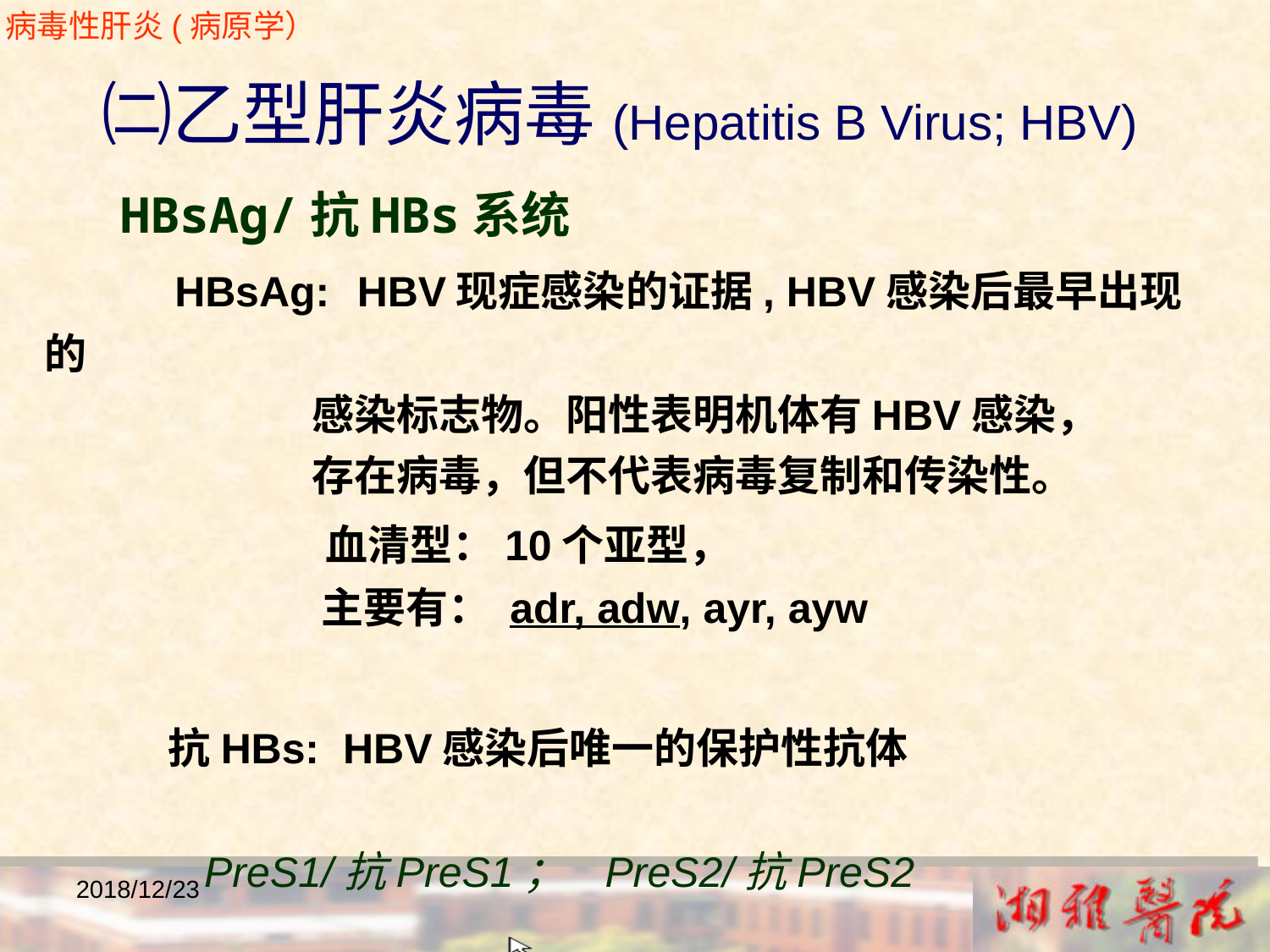

病毒性肝炎(病原学）
   ㈡乙型肝炎病毒(Hepatitis B Virus; HBV)
  HBsAg/抗HBs系统
           HBsAg:  HBV现症感染的证据, HBV感染后最早出现的
                           感染标志物。阳性表明机体有HBV感染，
                           存在病毒，但不代表病毒复制和传染性。
                        血清型：10个亚型，
                            主要有： adr, adw, ayr, ayw

          抗HBs:  HBV感染后唯一的保护性抗体

                  PreS1/抗PreS1；   PreS2/抗PreS2
2018/12/23